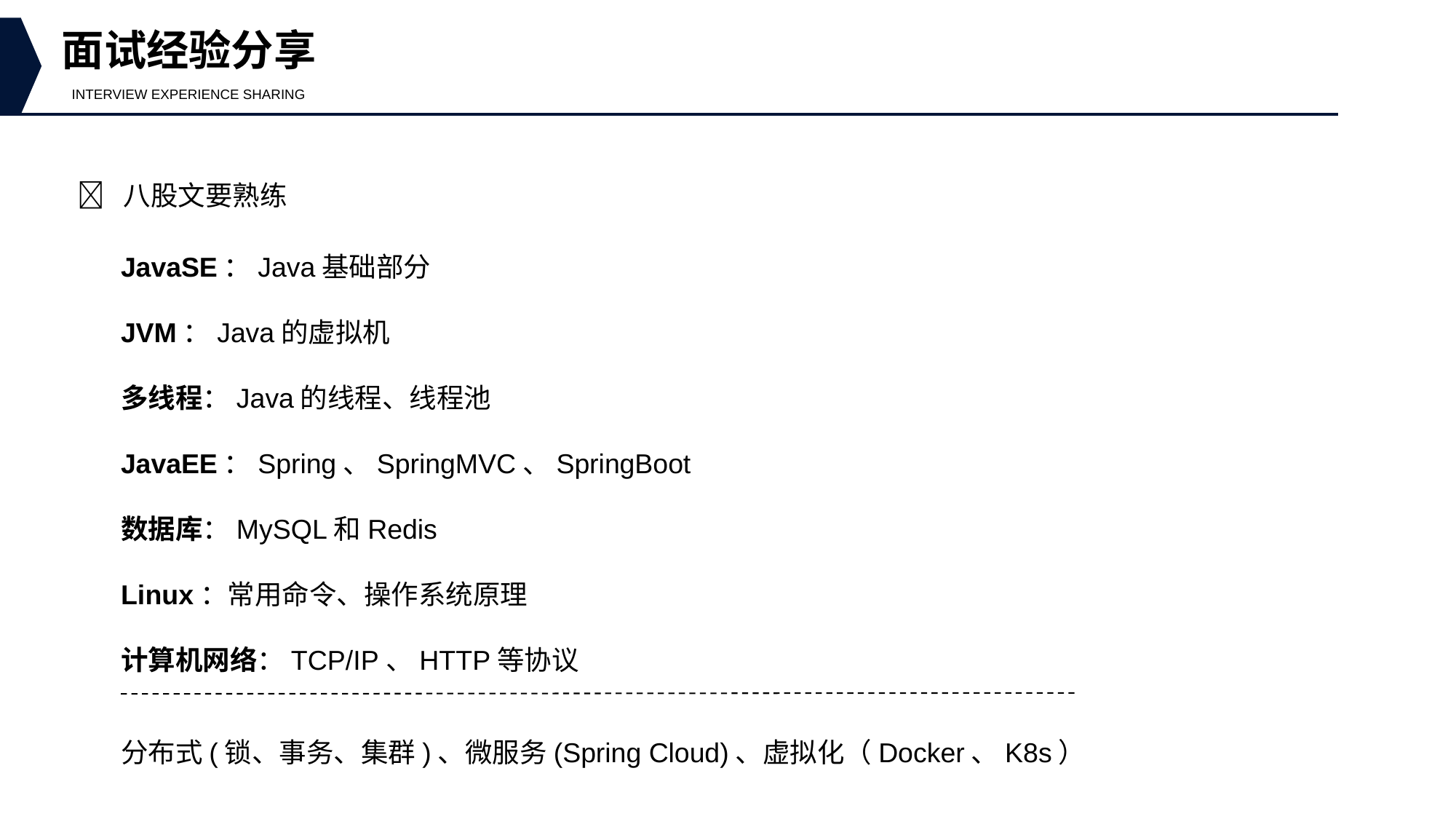

面试经验分享
Interview experience sharing
•  八股文要熟练
JavaSE：Java基础部分

JVM：Java的虚拟机

多线程：Java的线程、线程池

JavaEE：Spring、SpringMVC、SpringBoot

数据库：MySQL和Redis

Linux：常用命令、操作系统原理

计算机网络：TCP/IP、HTTP等协议

分布式(锁、事务、集群)、微服务(Spring Cloud)、虚拟化（Docker、K8s）